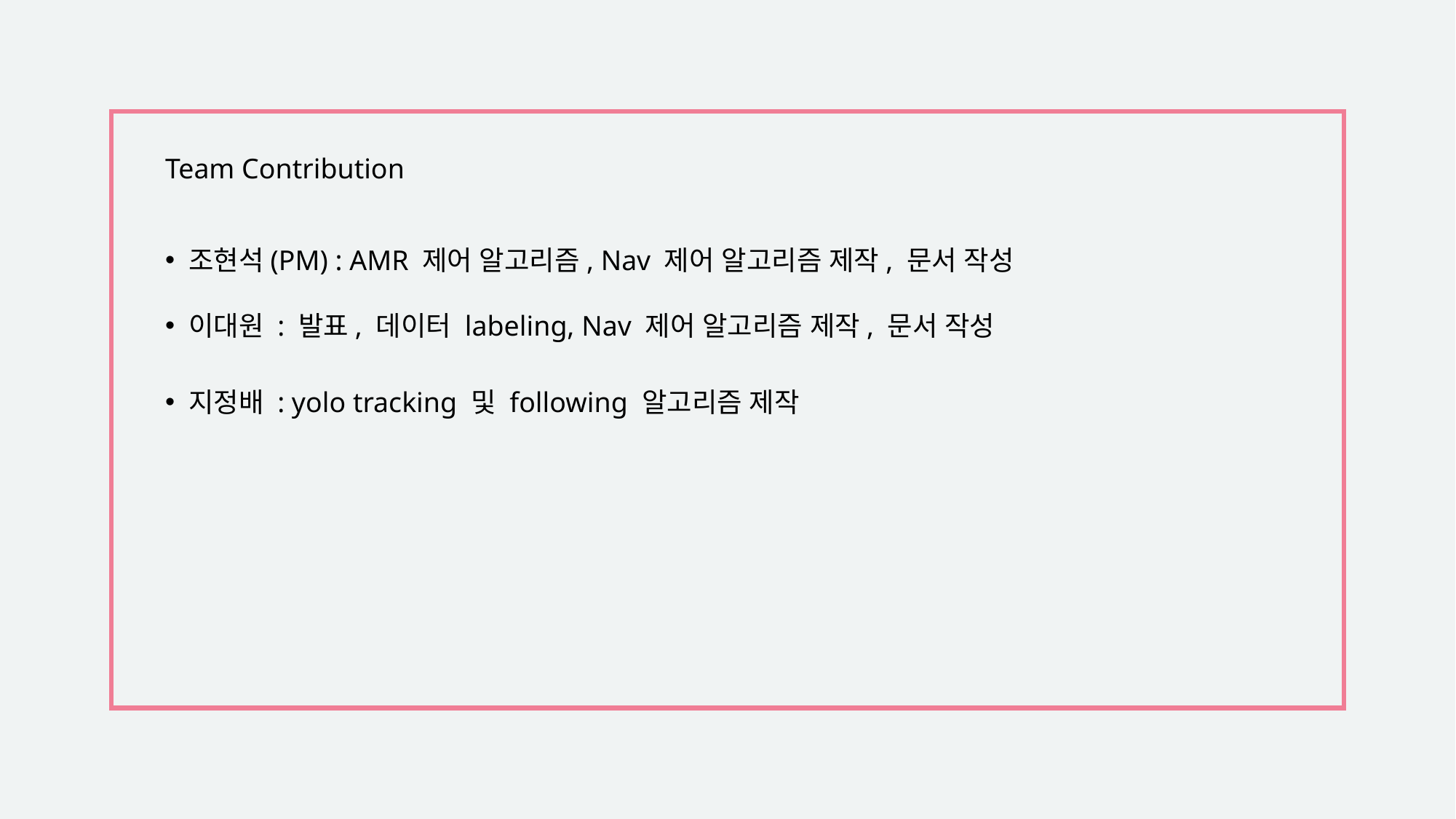

Team Contribution
 조현석(PM) : AMR 제어 알고리즘, Nav 제어 알고리즘 제작, 문서 작성

 이대원 : 발표, 데이터 labeling, Nav 제어 알고리즘 제작, 문서 작성

 지정배 : yolo tracking 및 following 알고리즘 제작